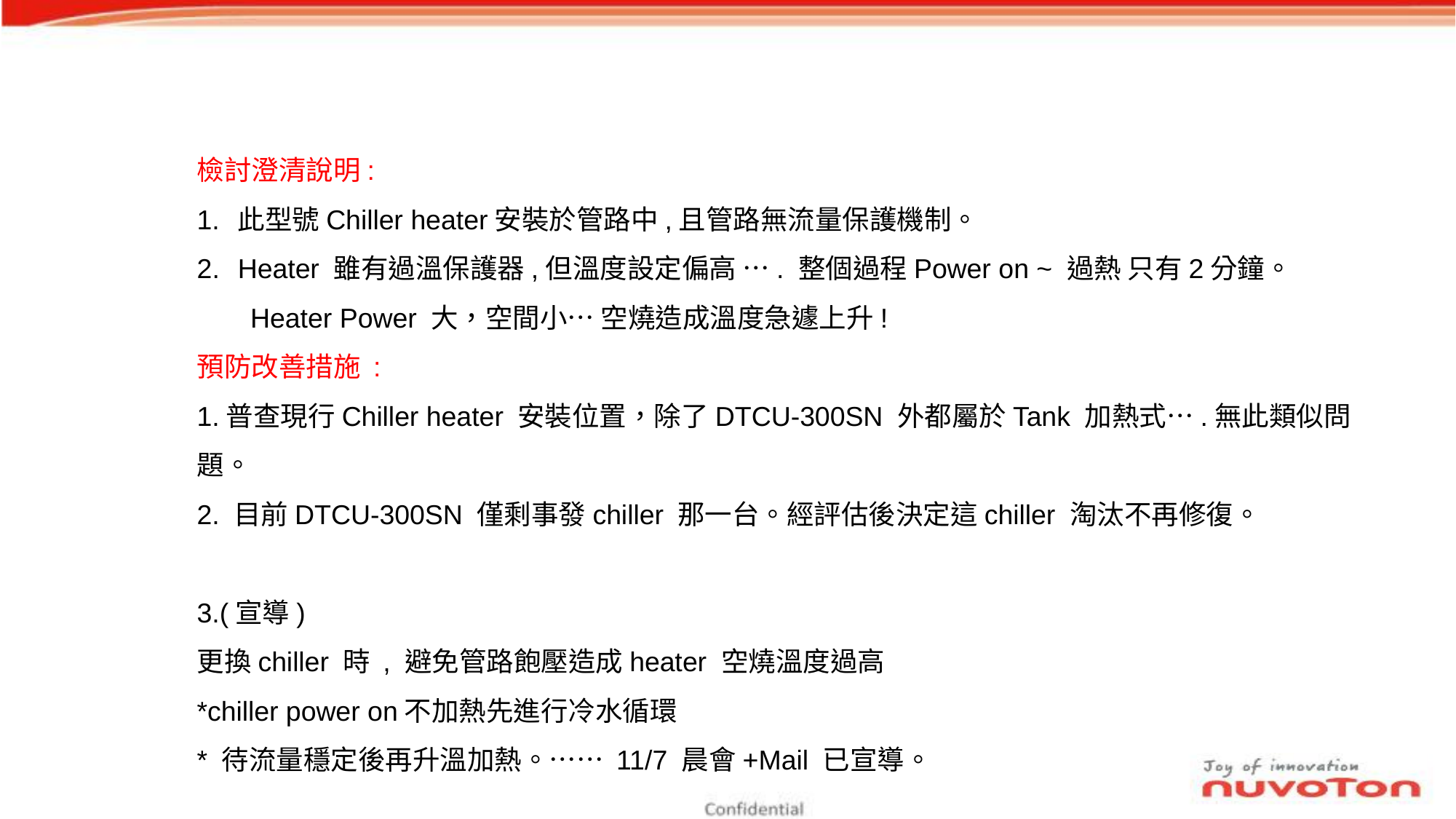

檢討澄清說明:
此型號Chiller heater安裝於管路中,且管路無流量保護機制。
Heater 雖有過溫保護器,但溫度設定偏高 …. 整個過程Power on ~ 過熱 只有2分鐘。
       Heater Power 大，空間小… 空燒造成溫度急遽上升!
預防改善措施 :
1.普查現行Chiller heater 安裝位置，除了DTCU-300SN 外都屬於Tank 加熱式….無此類似問題。
2. 目前DTCU-300SN 僅剩事發chiller 那一台。經評估後決定這chiller 淘汰不再修復。

3.(宣導)
更換chiller 時 , 避免管路飽壓造成heater 空燒溫度過高
*chiller power on不加熱先進行冷水循環
* 待流量穩定後再升溫加熱。…… 11/7 晨會+Mail 已宣導。